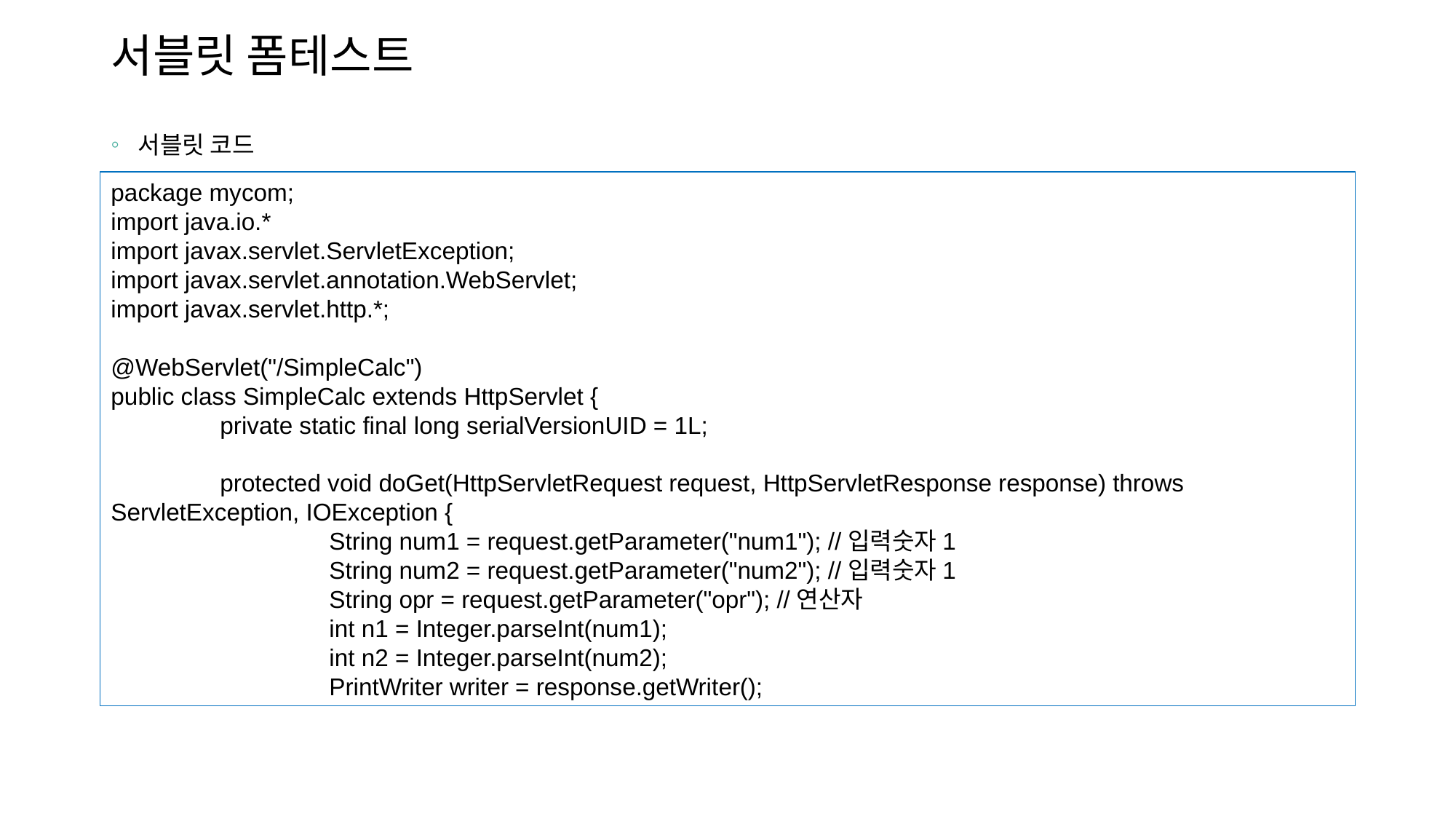

# 서블릿 폼테스트
서블릿 코드
package mycom;
import java.io.*
import javax.servlet.ServletException;
import javax.servlet.annotation.WebServlet;
import javax.servlet.http.*;

@WebServlet("/SimpleCalc")
public class SimpleCalc extends HttpServlet {
	private static final long serialVersionUID = 1L;

	protected void doGet(HttpServletRequest request, HttpServletResponse response) throws ServletException, IOException {
		String num1 = request.getParameter("num1"); //입력숫자1
		String num2 = request.getParameter("num2"); //입력숫자1
		String opr = request.getParameter("opr"); //연산자
		int n1 = Integer.parseInt(num1);
		int n2 = Integer.parseInt(num2);
		PrintWriter writer = response.getWriter();